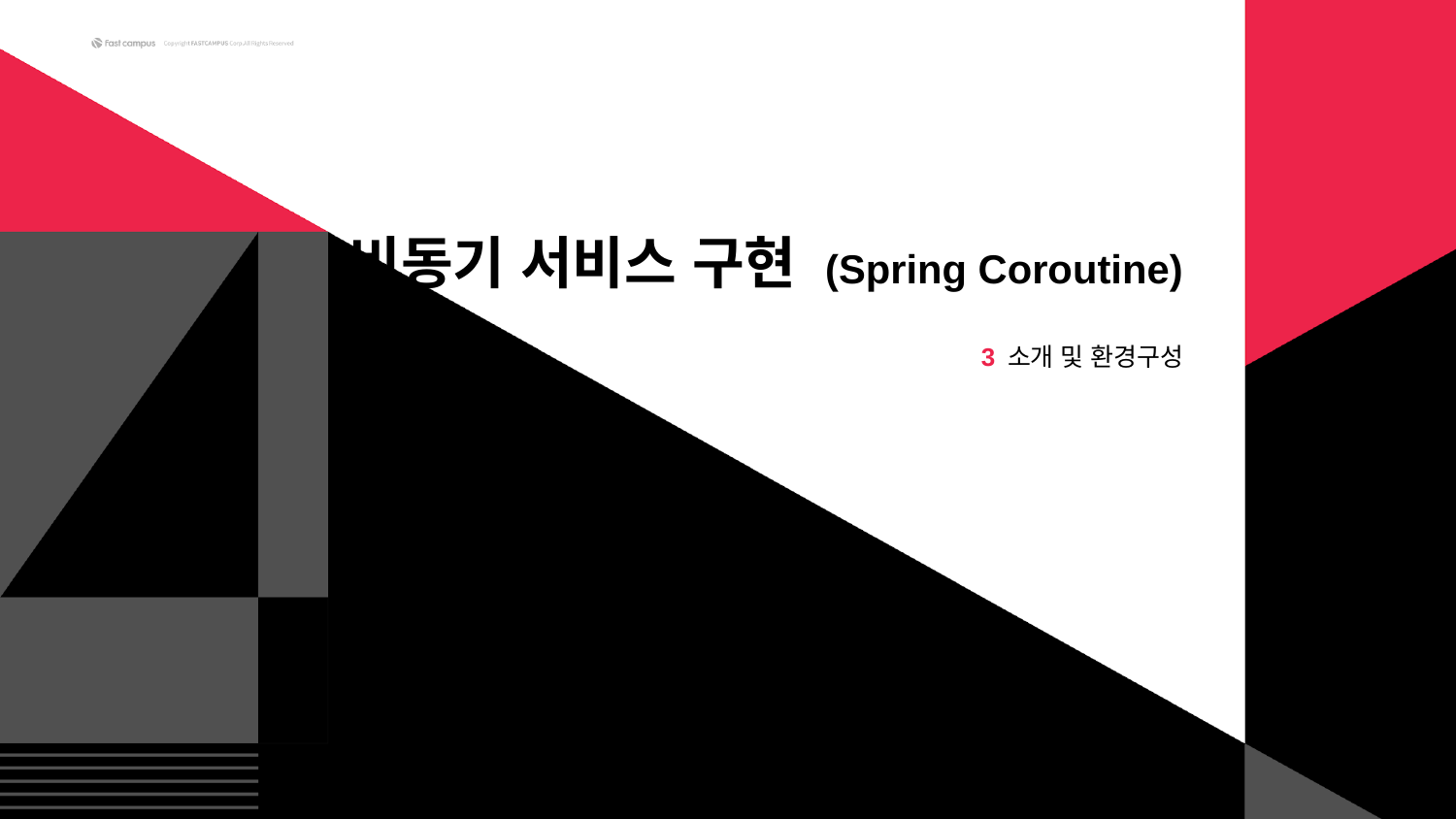

# 비동기 서비스 구현 (Spring Coroutine)
3 소개 및 환경구성